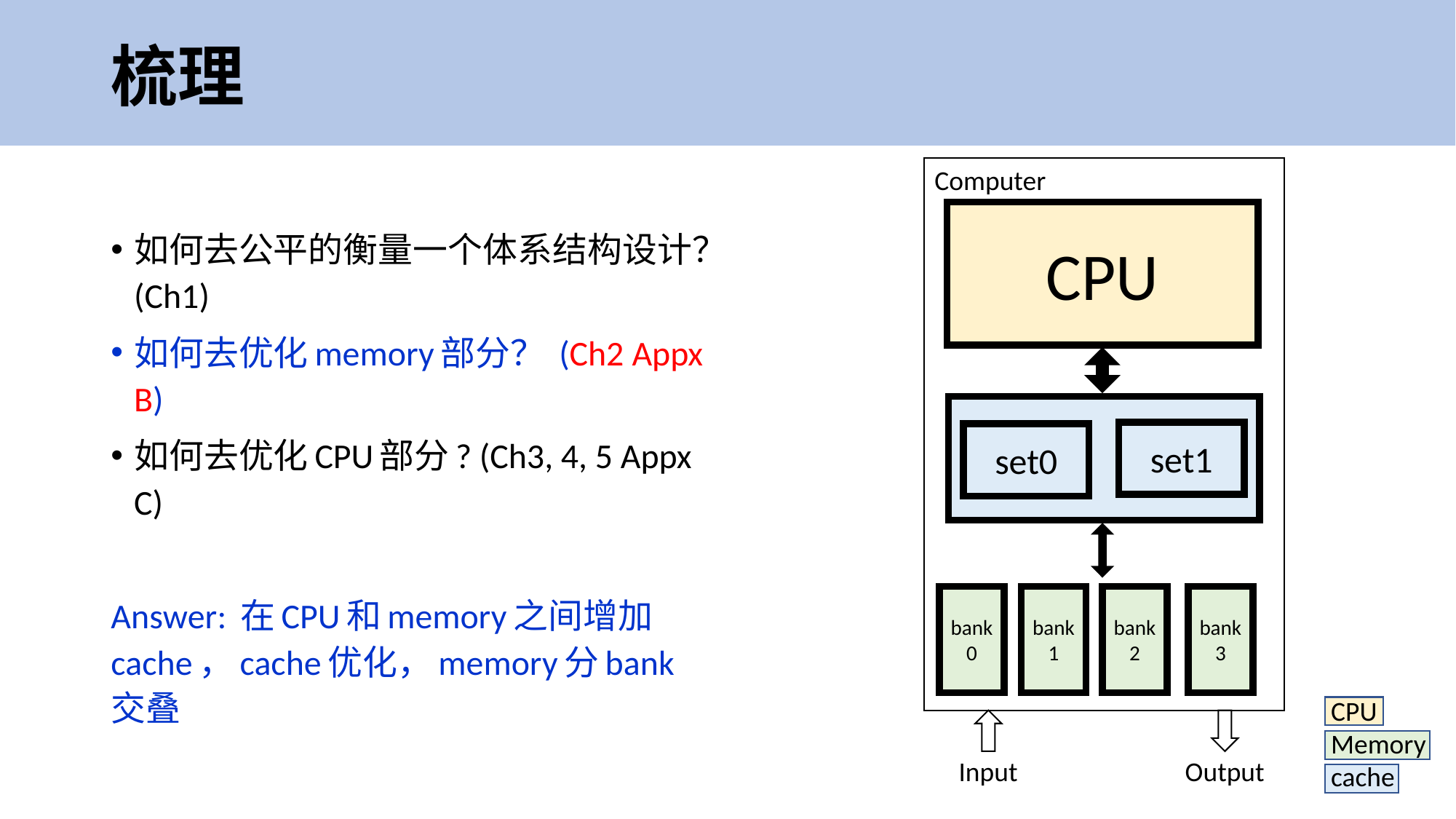

# 梳理
Computer
CPU
如何去公平的衡量一个体系结构设计？(Ch1)
如何去优化memory部分？ (Ch2 Appx B)
如何去优化CPU部分? (Ch3, 4, 5 Appx C)

Answer: 在CPU和memory之间增加cache，cache优化，memory分bank交叠

set1
set0

bank0
bank1
bank2
bank3
 CPU
 Memory
 cache

Input
Output